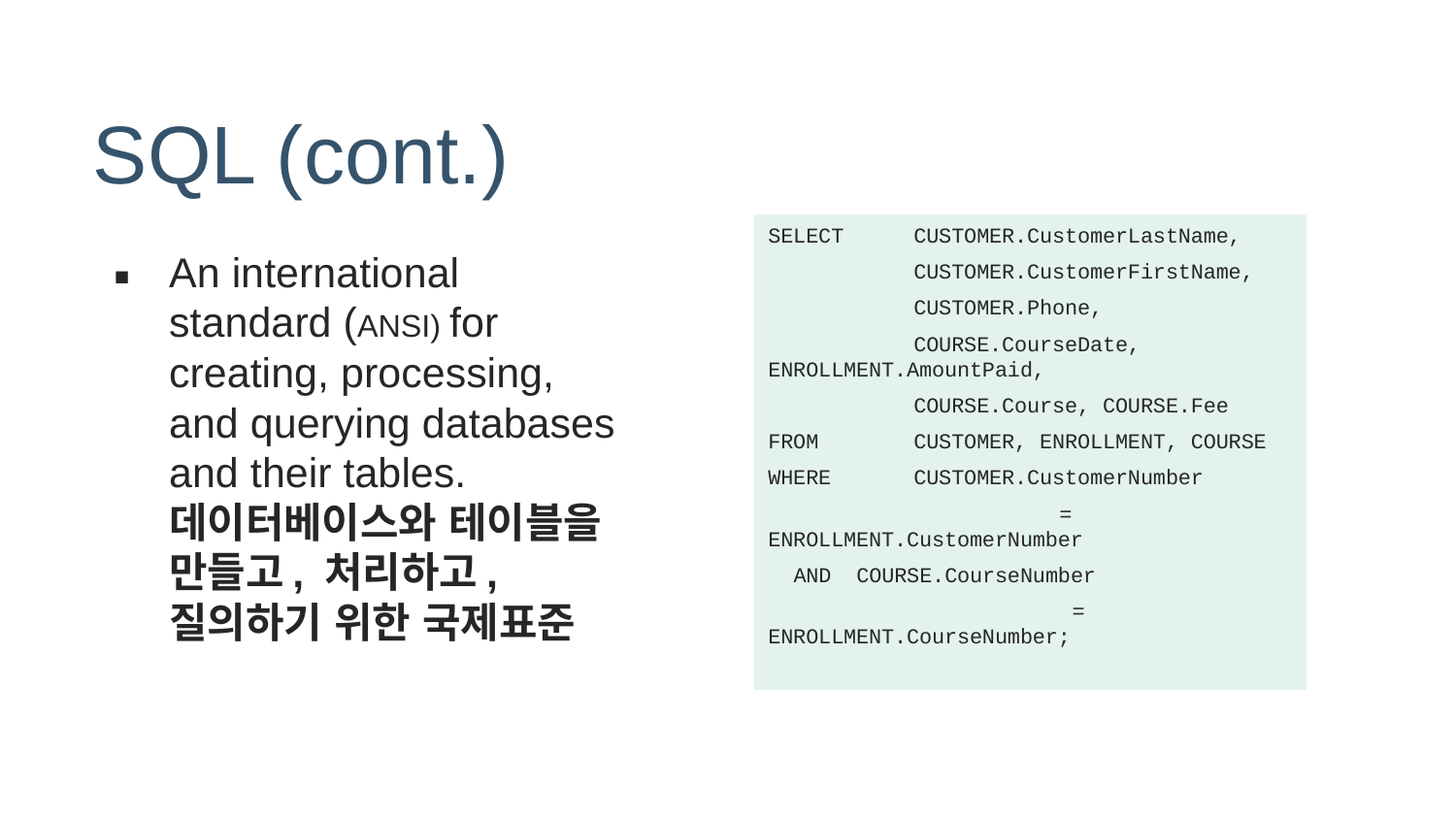

# SQL (cont.)
SELECT	CUSTOMER.CustomerLastName,
	CUSTOMER.CustomerFirstName,
	CUSTOMER.Phone,
	COURSE.CourseDate, ENROLLMENT.AmountPaid,
	COURSE.Course, COURSE.Fee
FROM	CUSTOMER, ENROLLMENT, COURSE
WHERE	CUSTOMER.CustomerNumber
		= ENROLLMENT.CustomerNumber
  AND  COURSE.CourseNumber
		 = ENROLLMENT.CourseNumber;
An international standard (ANSI) for creating, processing, and querying databases and their tables.
데이터베이스와 테이블을 만들고, 처리하고, 질의하기 위한 국제표준